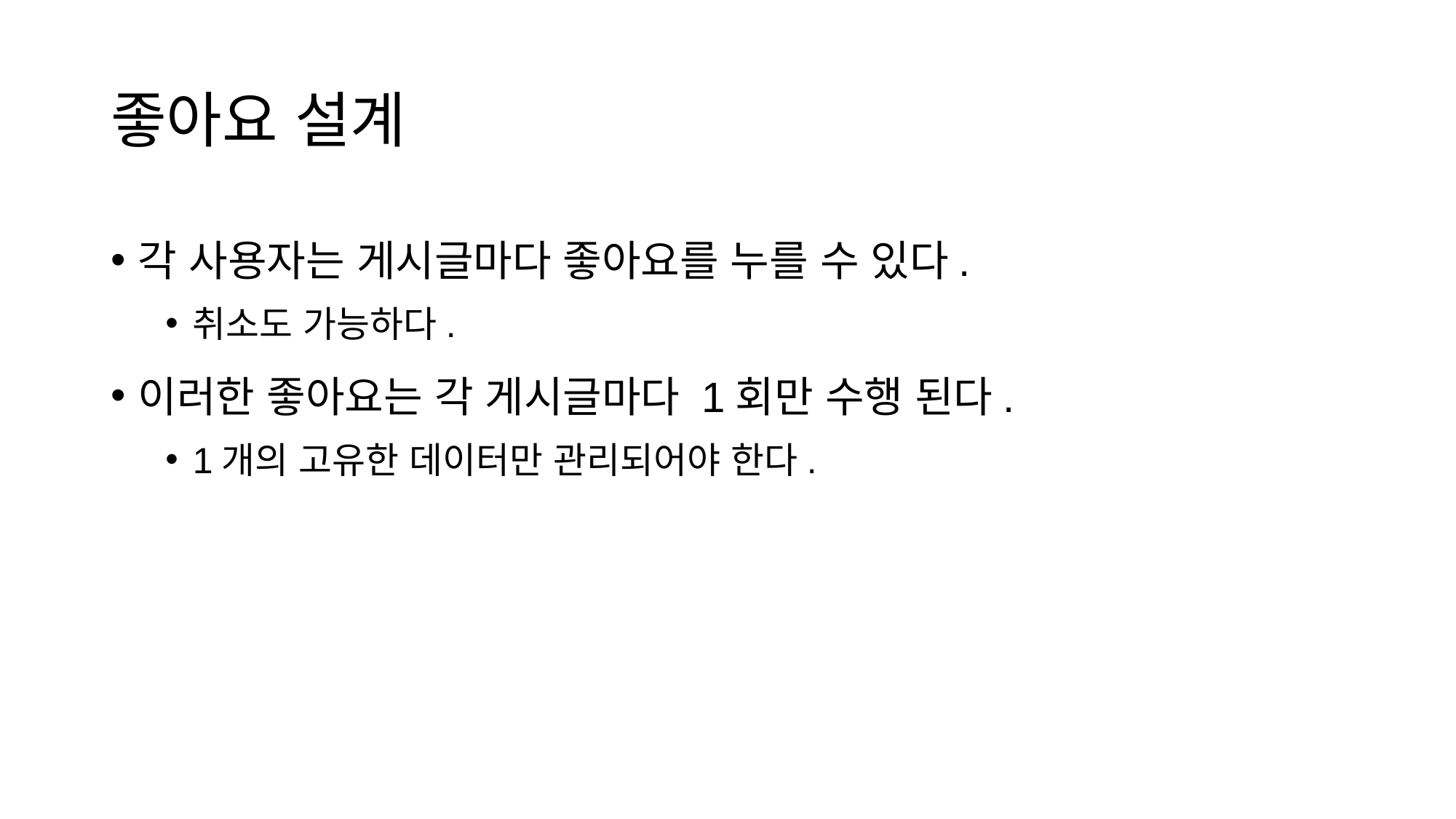

# 좋아요 설계
각 사용자는 게시글마다 좋아요를 누를 수 있다.
취소도 가능하다.
이러한 좋아요는 각 게시글마다 1회만 수행 된다.
1개의 고유한 데이터만 관리되어야 한다.